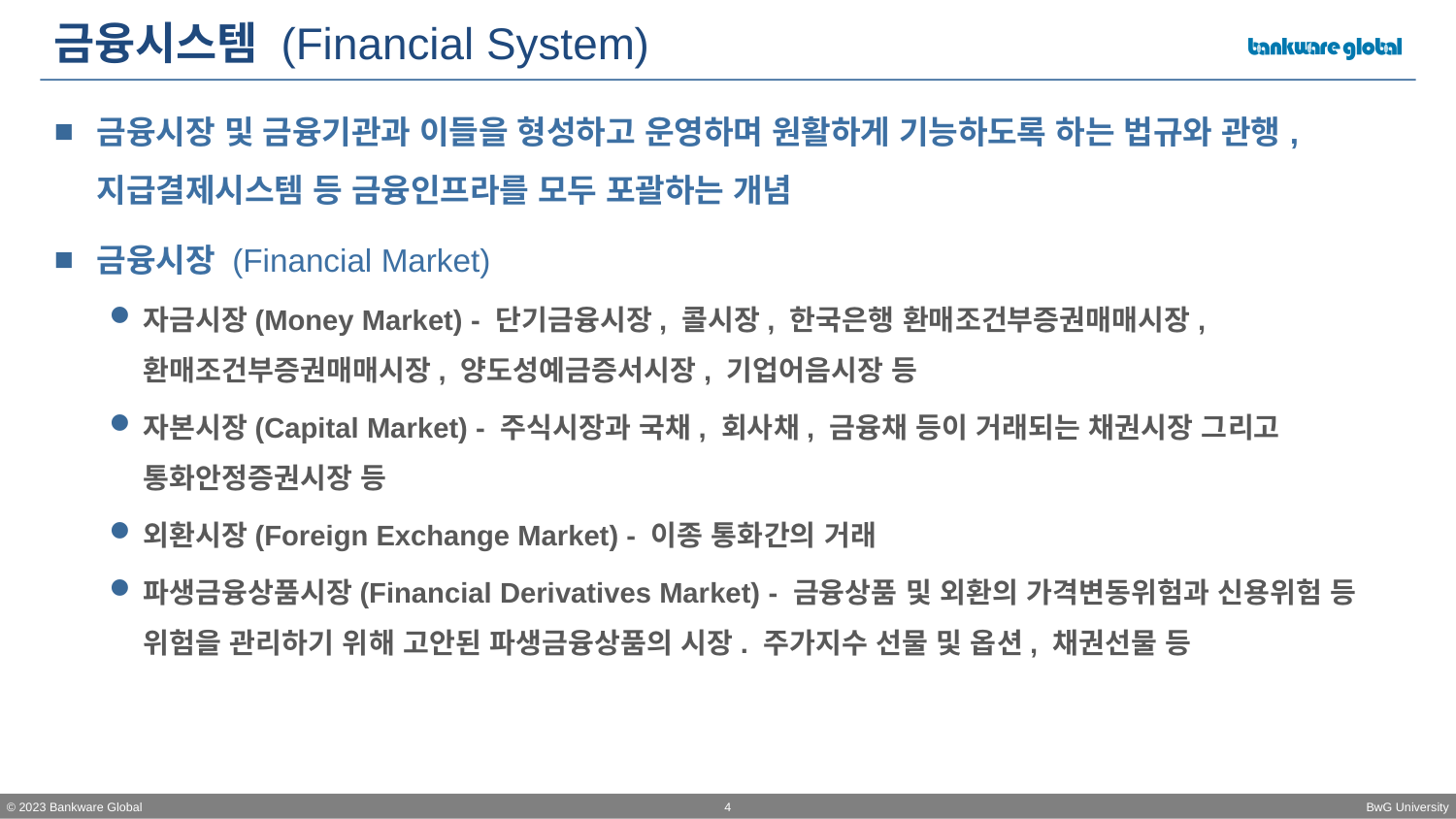

# 금융시스템 (Financial System)
금융시장 및 금융기관과 이들을 형성하고 운영하며 원활하게 기능하도록 하는 법규와 관행, 지급결제시스템 등 금융인프라를 모두 포괄하는 개념
금융시장 (Financial Market)
자금시장(Money Market) - 단기금융시장, 콜시장, 한국은행 환매조건부증권매매시장, 환매조건부증권매매시장, 양도성예금증서시장, 기업어음시장 등
자본시장(Capital Market) - 주식시장과 국채, 회사채, 금융채 등이 거래되는 채권시장 그리고 통화안정증권시장 등
외환시장(Foreign Exchange Market) - 이종 통화간의 거래
파생금융상품시장(Financial Derivatives Market) - 금융상품 및 외환의 가격변동위험과 신용위험 등 위험을 관리하기 위해 고안된 파생금융상품의 시장. 주가지수 선물 및 옵션, 채권선물 등
4